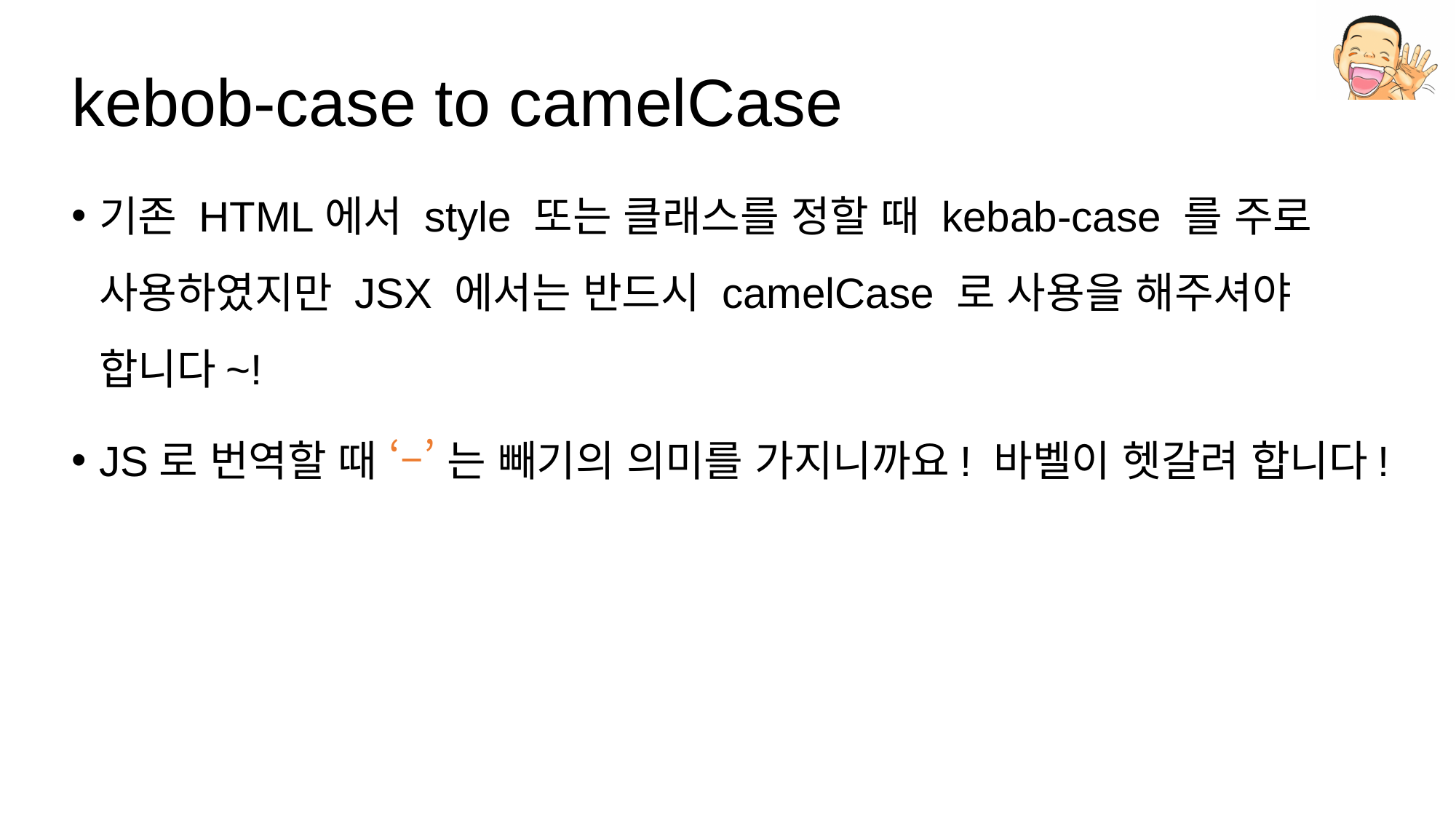

# kebob-case to camelCase
기존 HTML에서 style 또는 클래스를 정할 때 kebab-case 를 주로 사용하였지만 JSX 에서는 반드시 camelCase 로 사용을 해주셔야 합니다~!
JS로 번역할 때 ‘–’ 는 빼기의 의미를 가지니까요! 바벨이 헷갈려 합니다!